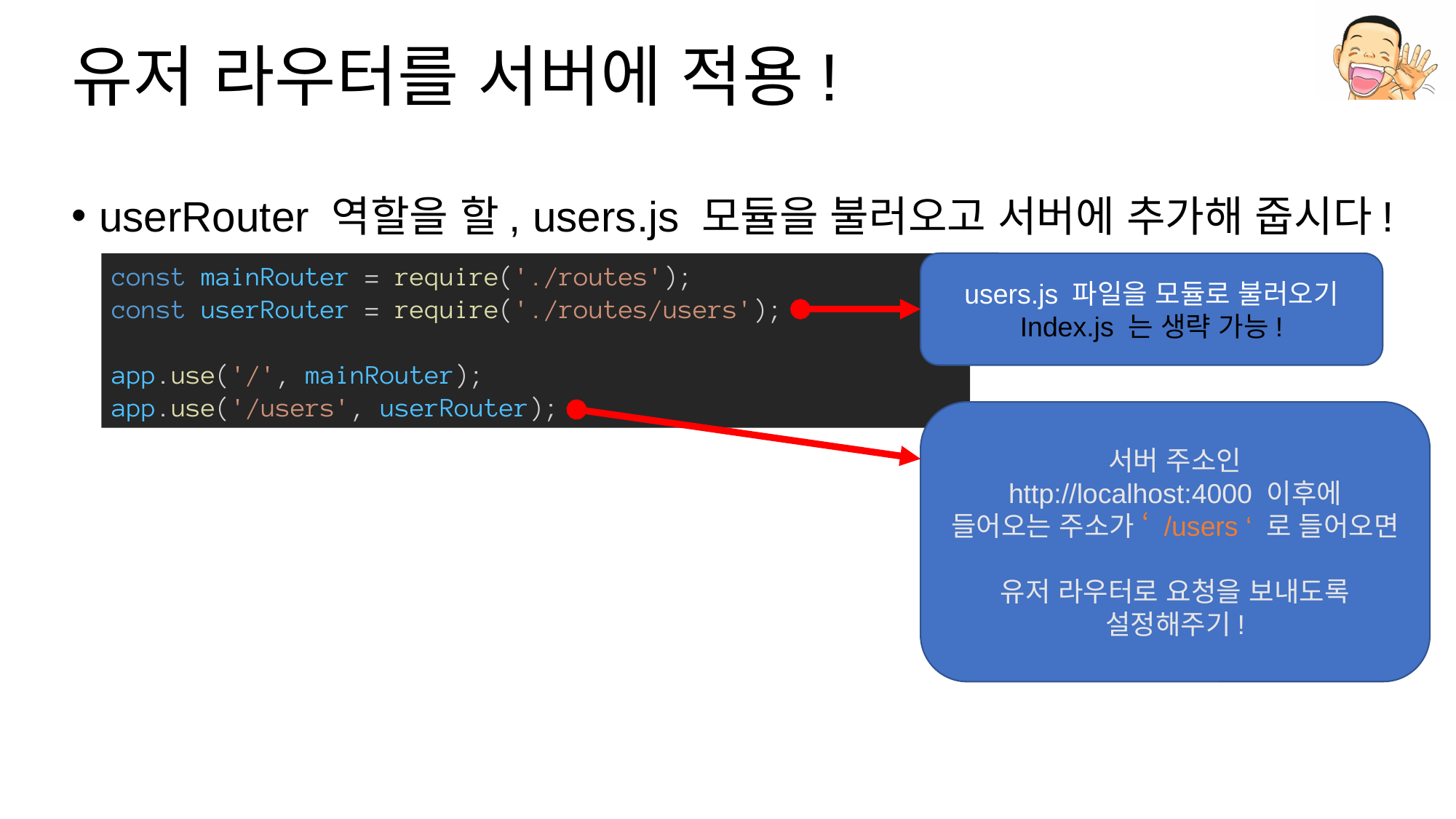

# 유저 라우터를 서버에 적용!
userRouter 역할을 할, users.js 모듈을 불러오고 서버에 추가해 줍시다!
users.js 파일을 모듈로 불러오기
Index.js 는 생략 가능!
const mainRouter = require('./routes');
const userRouter = require('./routes/users');
app.use('/', mainRouter);
app.use('/users', userRouter);
서버 주소인
http://localhost:4000 이후에
들어오는 주소가 ‘ /users ‘ 로 들어오면

유저 라우터로 요청을 보내도록
설정해주기!